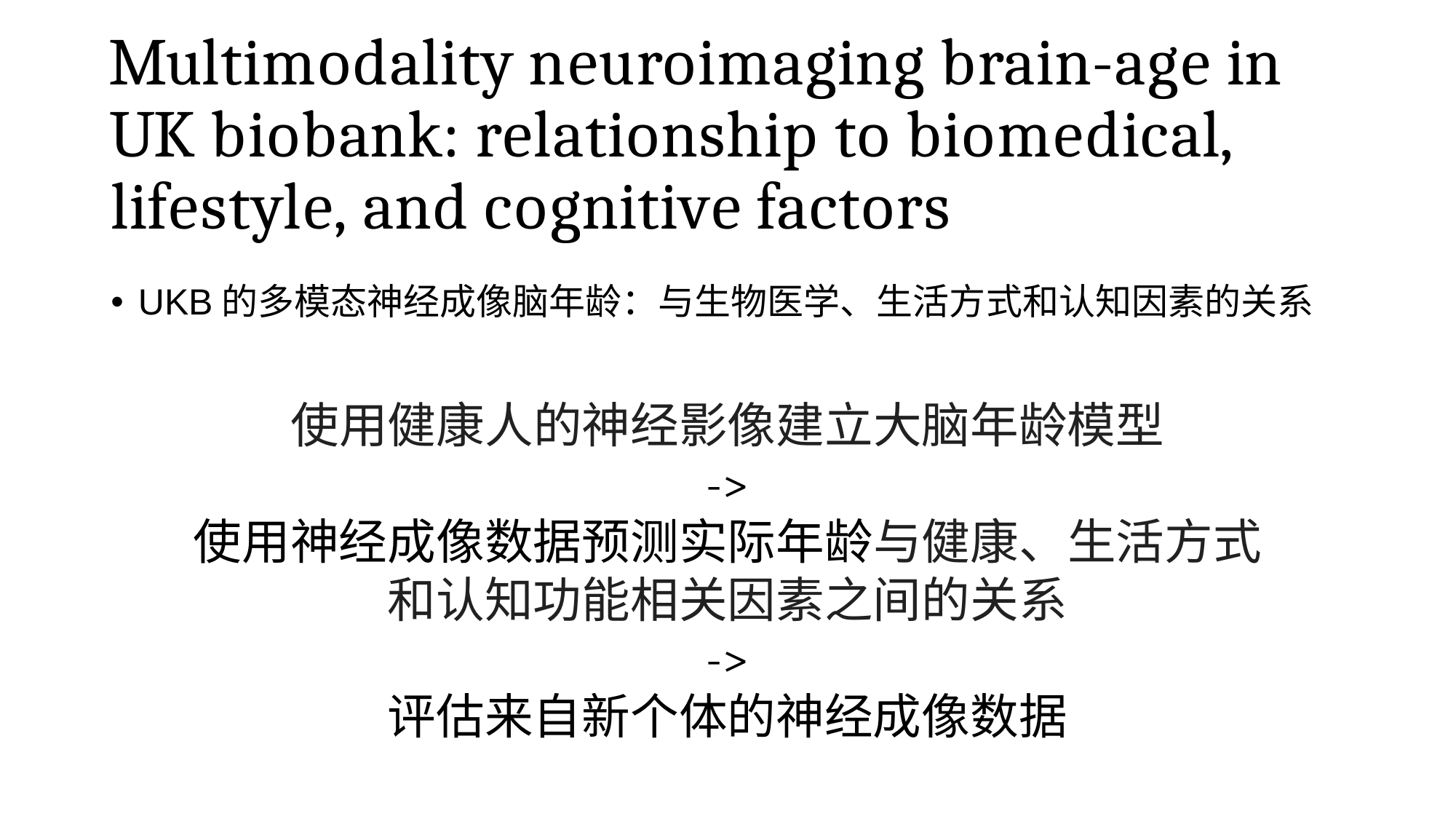

# Multimodality neuroimaging brain-age in UK biobank: relationship to biomedical, lifestyle, and cognitive factors
UKB的多模态神经成像脑年龄：与生物医学、生活方式和认知因素的关系
使用健康人的神经影像建立大脑年龄模型
 ->
使用神经成像数据预测实际年龄与健康、生活方式和认知功能相关因素之间的关系
 ->
评估来自新个体的神经成像数据